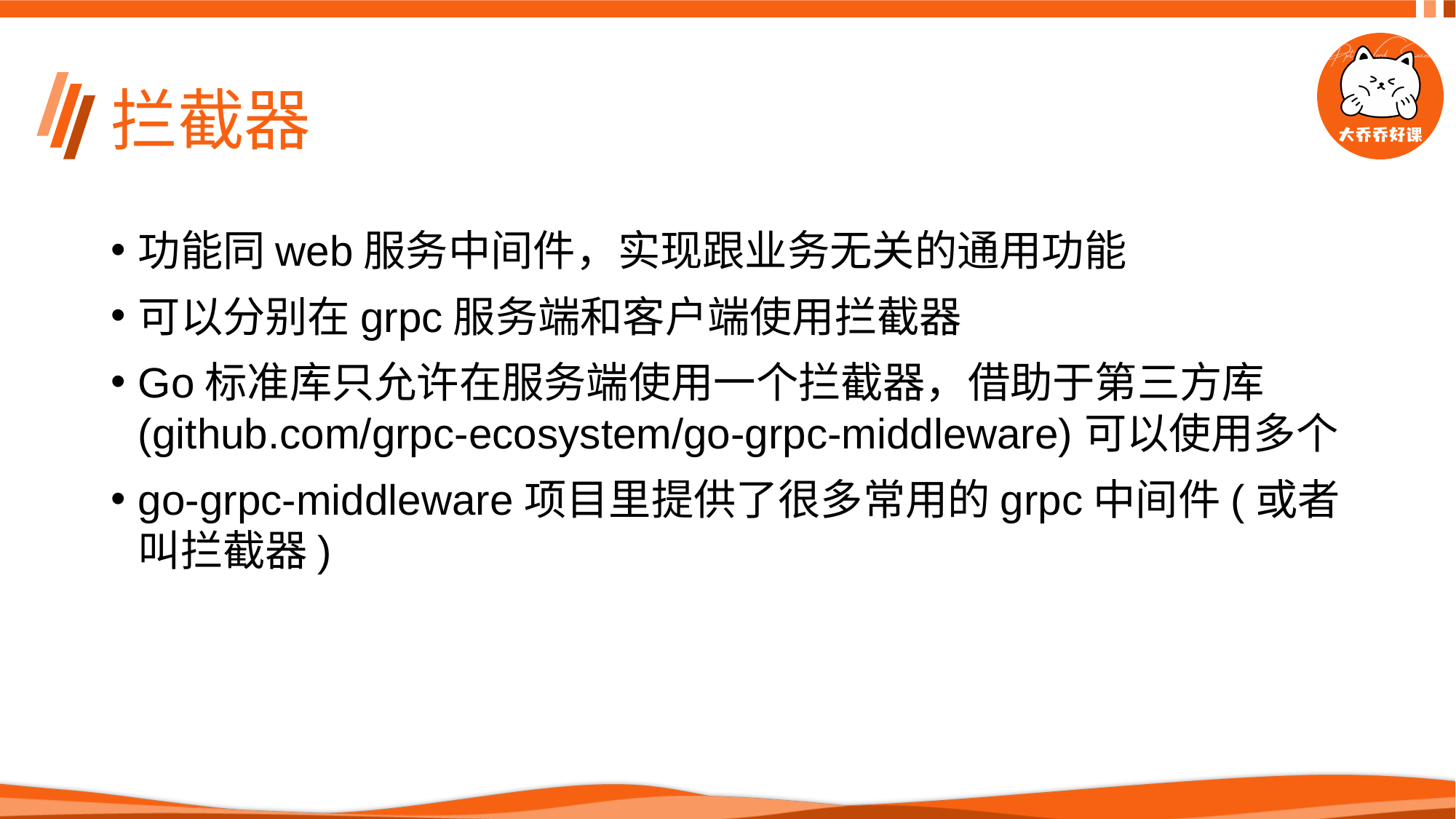

# 拦截器
功能同web服务中间件，实现跟业务无关的通用功能
可以分别在grpc服务端和客户端使用拦截器
Go标准库只允许在服务端使用一个拦截器，借助于第三方库(github.com/grpc-ecosystem/go-grpc-middleware)可以使用多个
go-grpc-middleware项目里提供了很多常用的grpc中间件(或者叫拦截器)